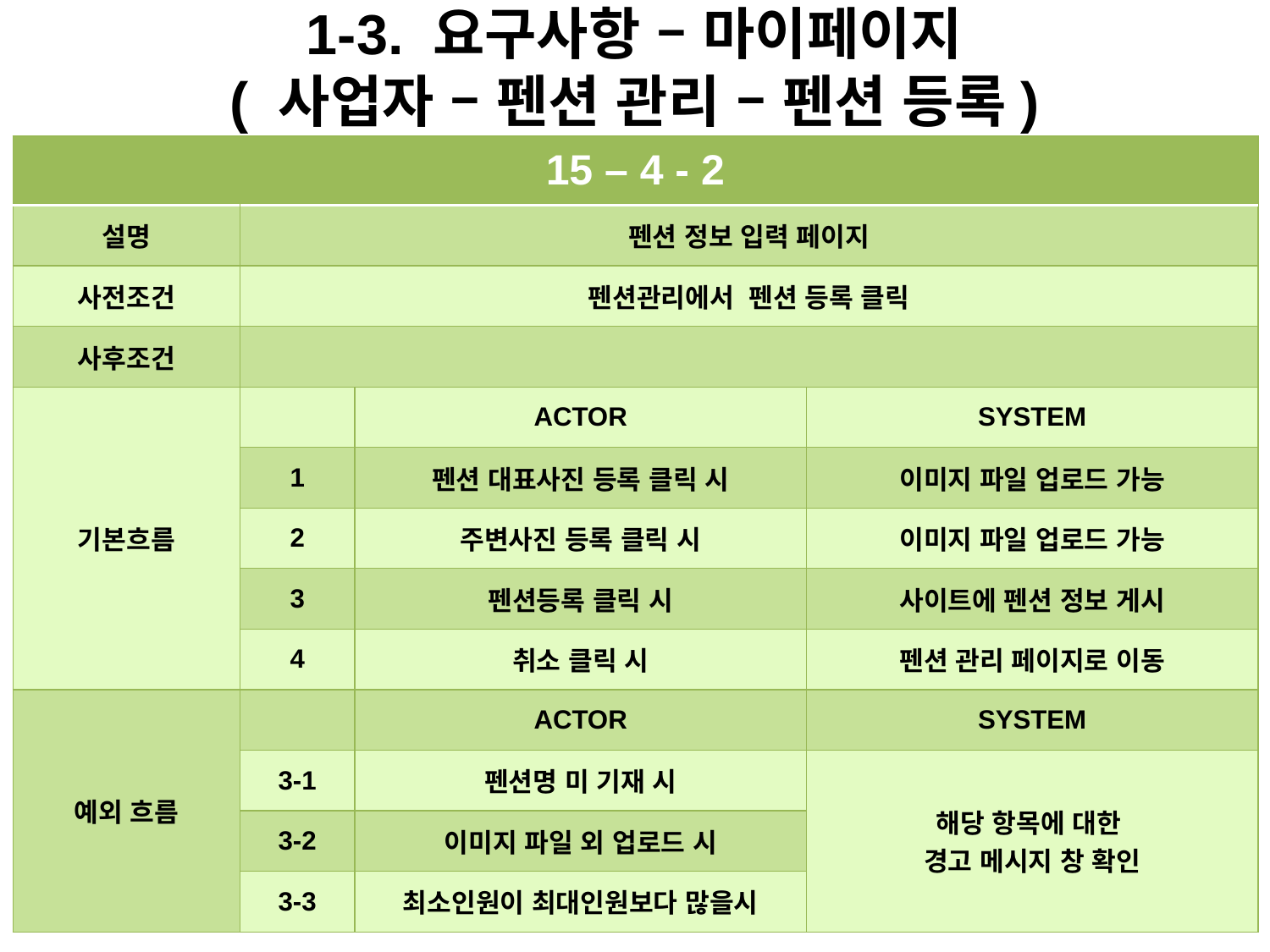

# 1-3. 요구사항 – 마이페이지 ( 사업자 – 펜션 관리 – 펜션 등록)
| 15 – 4 - 2 |  |  |  |
| --- | --- | --- | --- |
| 설명 | 펜션 정보 입력 페이지 |  |  |
| 사전조건 | 펜션관리에서 펜션 등록 클릭 |  |  |
| 사후조건 |  |  |  |
| 기본흐름 |  | ACTOR | SYSTEM |
|  | 1 | 펜션 대표사진 등록 클릭 시 | 이미지 파일 업로드 가능 |
|  | 2 | 주변사진 등록 클릭 시 | 이미지 파일 업로드 가능 |
|  | 3 | 펜션등록 클릭 시 | 사이트에 펜션 정보 게시 |
|  | 4 | 취소 클릭 시 | 펜션 관리 페이지로 이동 |
| 예외 흐름 |  | ACTOR | SYSTEM |
|  | 3-1 | 펜션명 미 기재 시 | 해당 항목에 대한 경고 메시지 창 확인 |
|  | 3-2 | 이미지 파일 외 업로드 시 |  |
|  | 3-3 | 최소인원이 최대인원보다 많을시 |  |